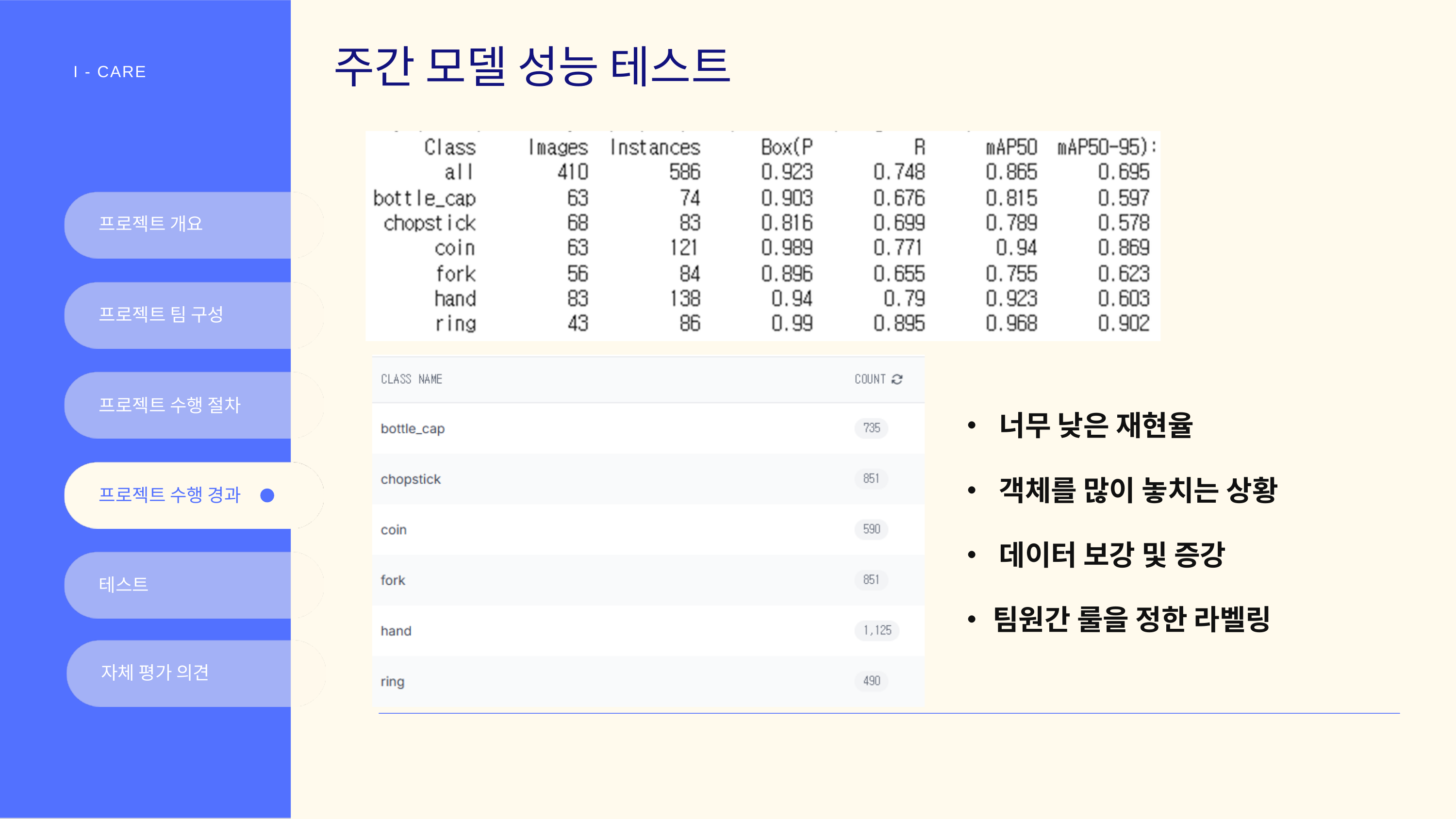

주간 모델 성능 테스트
I - CARE

프로젝트 개요

프로젝트 팀 구성

프로젝트 수행 절차
 • 너무 낮은 재현율

 • 객체를 많이 놓치는 상황

 • 데이터 보강 및 증강

 •팀원간 룰을 정한 라벨링

프로젝트 수행 경과

테스트

자체 평가 의견